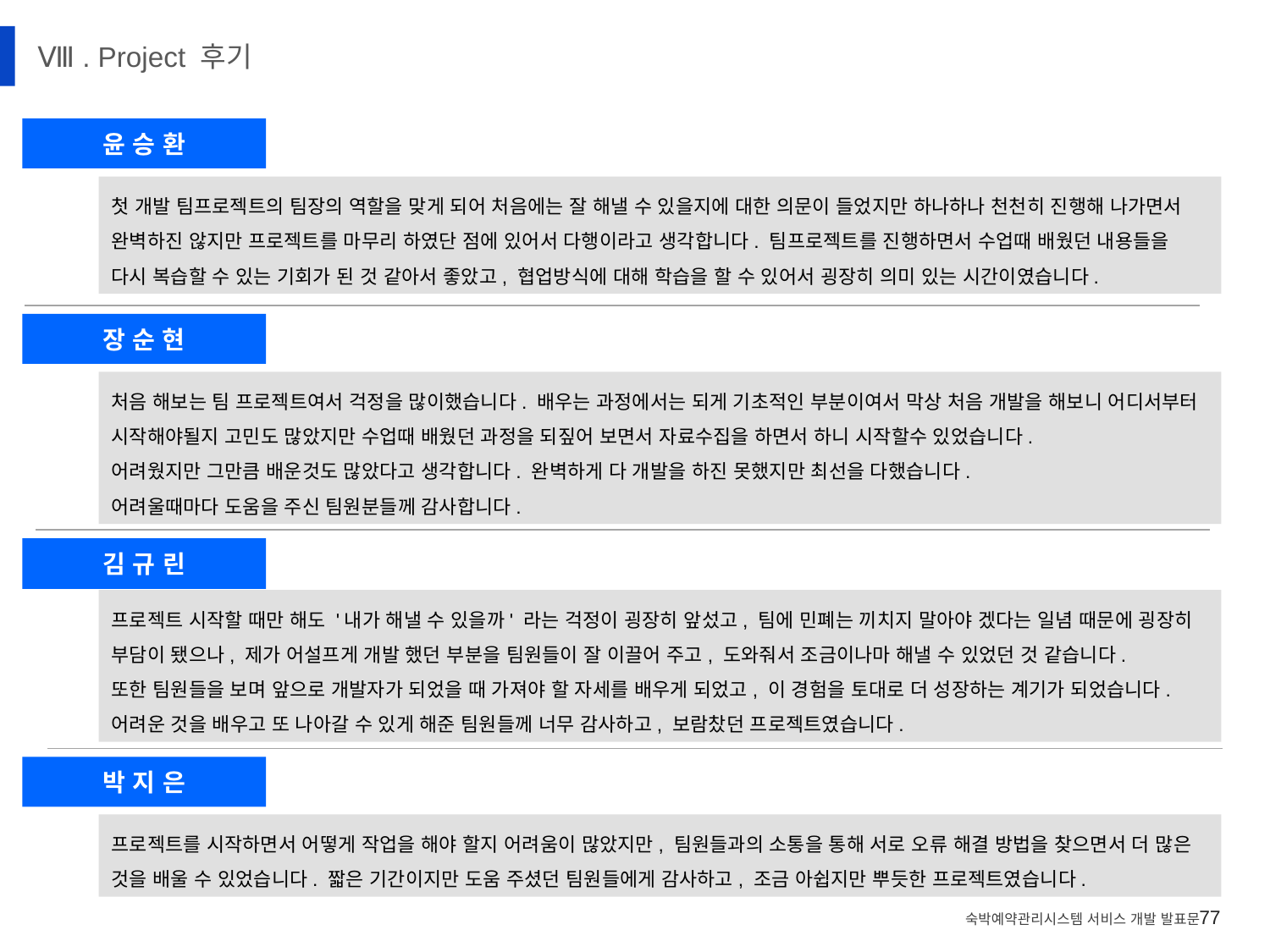

Ⅷ . Project 후기
윤 승 환
첫 개발 팀프로젝트의 팀장의 역할을 맞게 되어 처음에는 잘 해낼 수 있을지에 대한 의문이 들었지만 하나하나 천천히 진행해 나가면서 완벽하진 않지만 프로젝트를 마무리 하였단 점에 있어서 다행이라고 생각합니다. 팀프로젝트를 진행하면서 수업때 배웠던 내용들을 다시 복습할 수 있는 기회가 된 것 같아서 좋았고, 협업방식에 대해 학습을 할 수 있어서 굉장히 의미 있는 시간이였습니다.
장 순 현
처음 해보는 팀 프로젝트여서 걱정을 많이했습니다. 배우는 과정에서는 되게 기초적인 부분이여서 막상 처음 개발을 해보니 어디서부터 시작해야될지 고민도 많았지만 수업때 배웠던 과정을 되짚어 보면서 자료수집을 하면서 하니 시작할수 있었습니다.
어려웠지만 그만큼 배운것도 많았다고 생각합니다. 완벽하게 다 개발을 하진 못했지만 최선을 다했습니다.
어려울때마다 도움을 주신 팀원분들께 감사합니다.
김 규 린
프로젝트 시작할 때만 해도 '내가 해낼 수 있을까' 라는 걱정이 굉장히 앞섰고, 팀에 민폐는 끼치지 말아야 겠다는 일념 때문에 굉장히 부담이 됐으나, 제가 어설프게 개발 했던 부분을 팀원들이 잘 이끌어 주고, 도와줘서 조금이나마 해낼 수 있었던 것 같습니다.
또한 팀원들을 보며 앞으로 개발자가 되었을 때 가져야 할 자세를 배우게 되었고, 이 경험을 토대로 더 성장하는 계기가 되었습니다.
어려운 것을 배우고 또 나아갈 수 있게 해준 팀원들께 너무 감사하고, 보람찼던 프로젝트였습니다.
박 지 은
프로젝트를 시작하면서 어떻게 작업을 해야 할지 어려움이 많았지만, 팀원들과의 소통을 통해 서로 오류 해결 방법을 찾으면서 더 많은 것을 배울 수 있었습니다. 짧은 기간이지만 도움 주셨던 팀원들에게 감사하고, 조금 아쉽지만 뿌듯한 프로젝트였습니다.